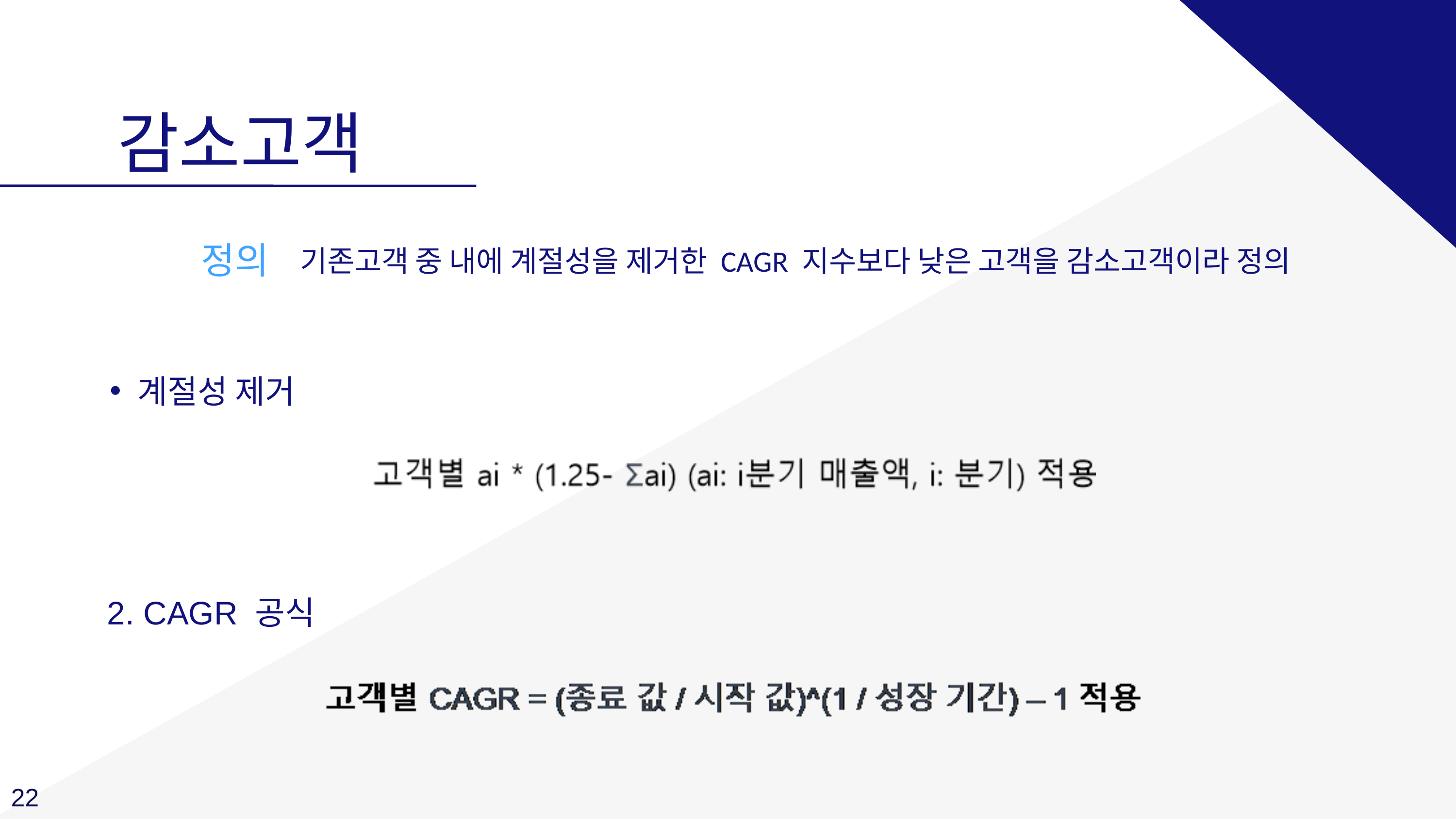

감소고객

정의
기존고객 중 내에 계절성을 제거한 CAGR 지수보다 낮은 고객을 감소고객이라 정의
계절성 제거

2. CAGR 공식

22